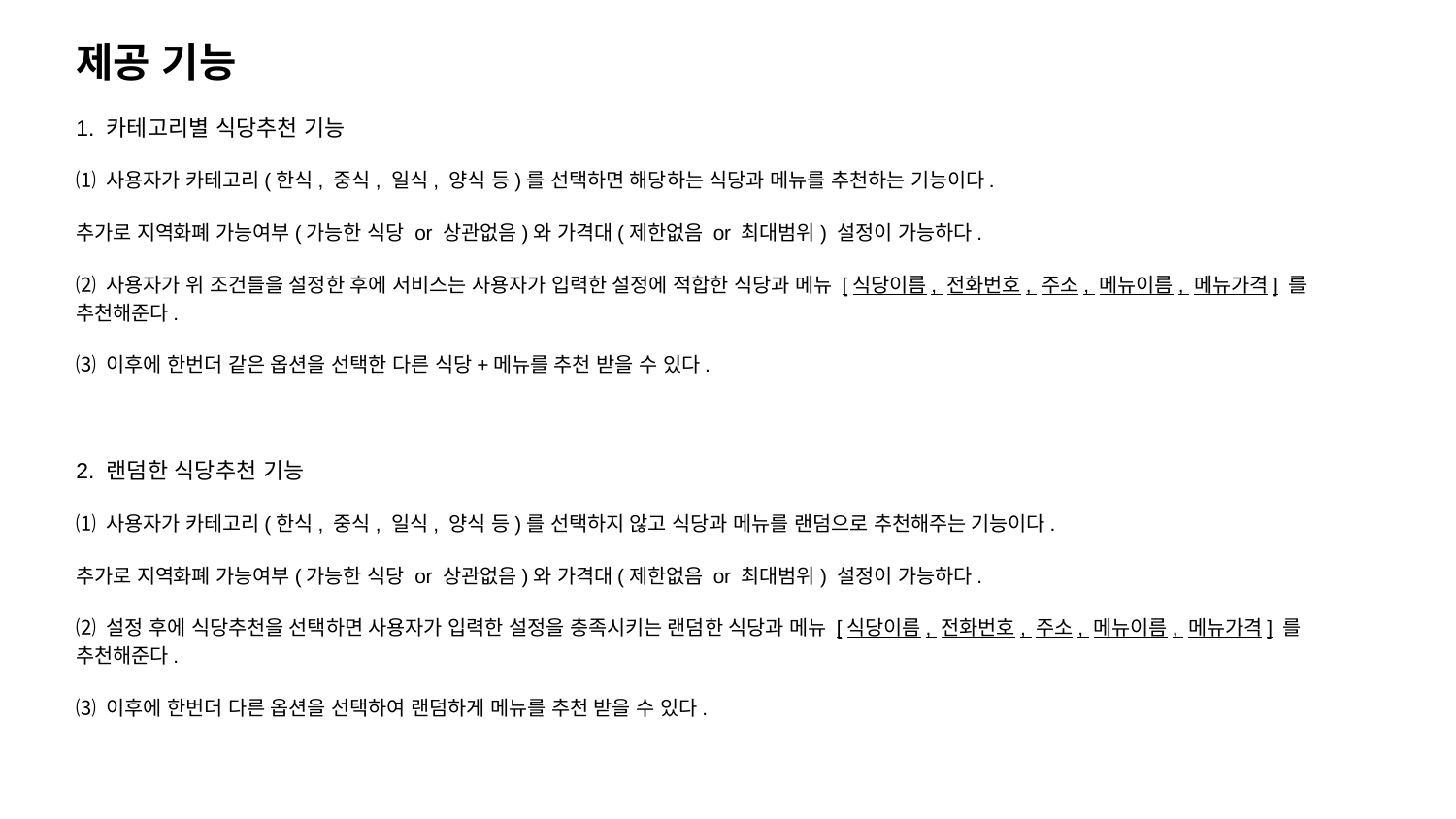

제공 기능
1. 카테고리별 식당추천 기능
⑴ 사용자가 카테고리(한식, 중식, 일식, 양식 등)를 선택하면 해당하는 식당과 메뉴를 추천하는 기능이다.
추가로 지역화폐 가능여부(가능한 식당 or 상관없음)와 가격대(제한없음 or 최대범위) 설정이 가능하다.
⑵ 사용자가 위 조건들을 설정한 후에 서비스는 사용자가 입력한 설정에 적합한 식당과 메뉴 [식당이름, 전화번호, 주소, 메뉴이름, 메뉴가격] 를 추천해준다.
⑶ 이후에 한번더 같은 옵션을 선택한 다른 식당+메뉴를 추천 받을 수 있다.

2. 랜덤한 식당추천 기능
⑴ 사용자가 카테고리(한식, 중식, 일식, 양식 등)를 선택하지 않고 식당과 메뉴를 랜덤으로 추천해주는 기능이다.
추가로 지역화폐 가능여부(가능한 식당 or 상관없음)와 가격대(제한없음 or 최대범위) 설정이 가능하다.
⑵ 설정 후에 식당추천을 선택하면 사용자가 입력한 설정을 충족시키는 랜덤한 식당과 메뉴 [식당이름, 전화번호, 주소, 메뉴이름, 메뉴가격] 를 추천해준다.
⑶ 이후에 한번더 다른 옵션을 선택하여 랜덤하게 메뉴를 추천 받을 수 있다.